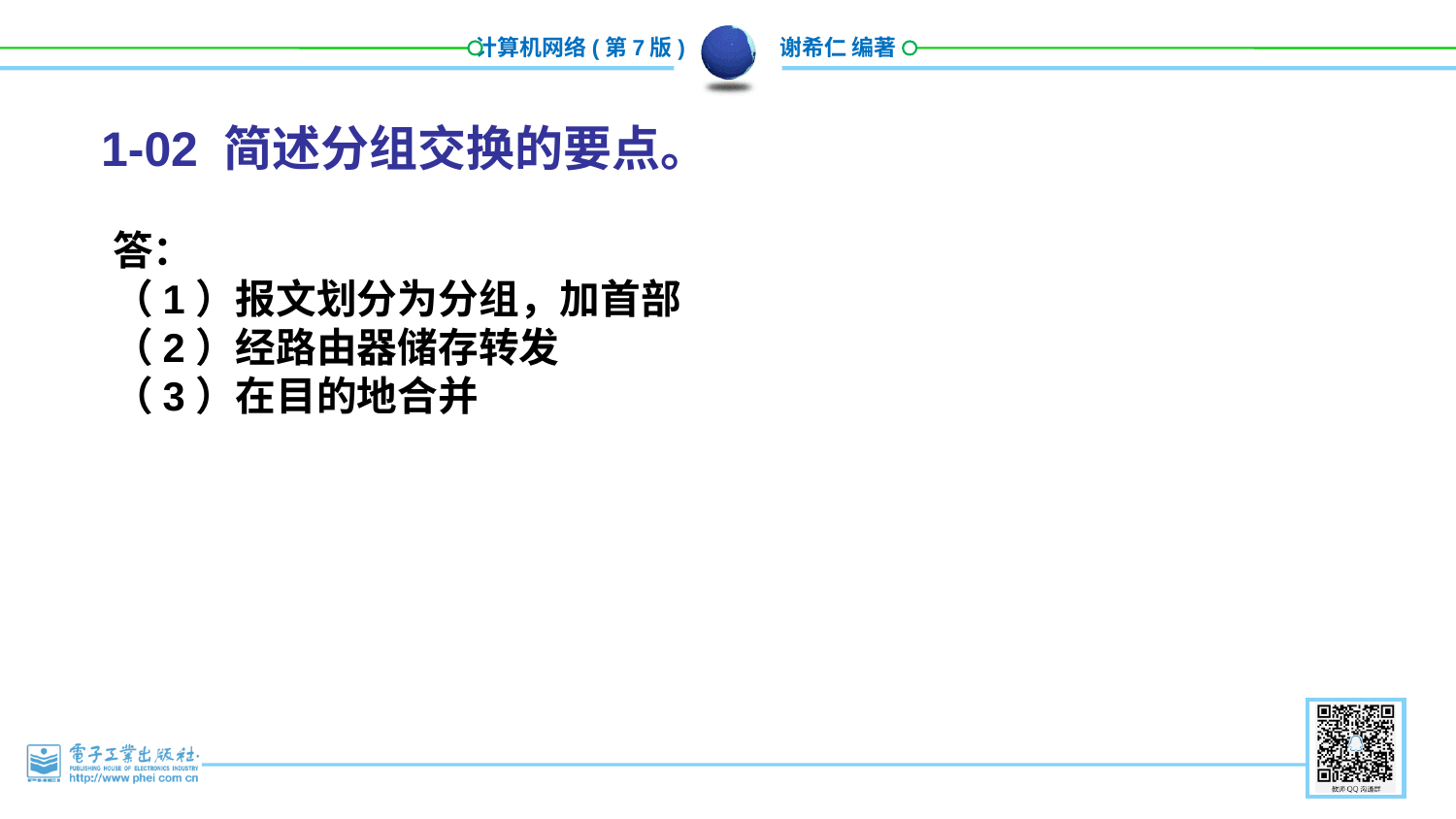

1-02 简述分组交换的要点。
答：
（1）报文划分为分组，加首部
（2）经路由器储存转发
（3）在目的地合并